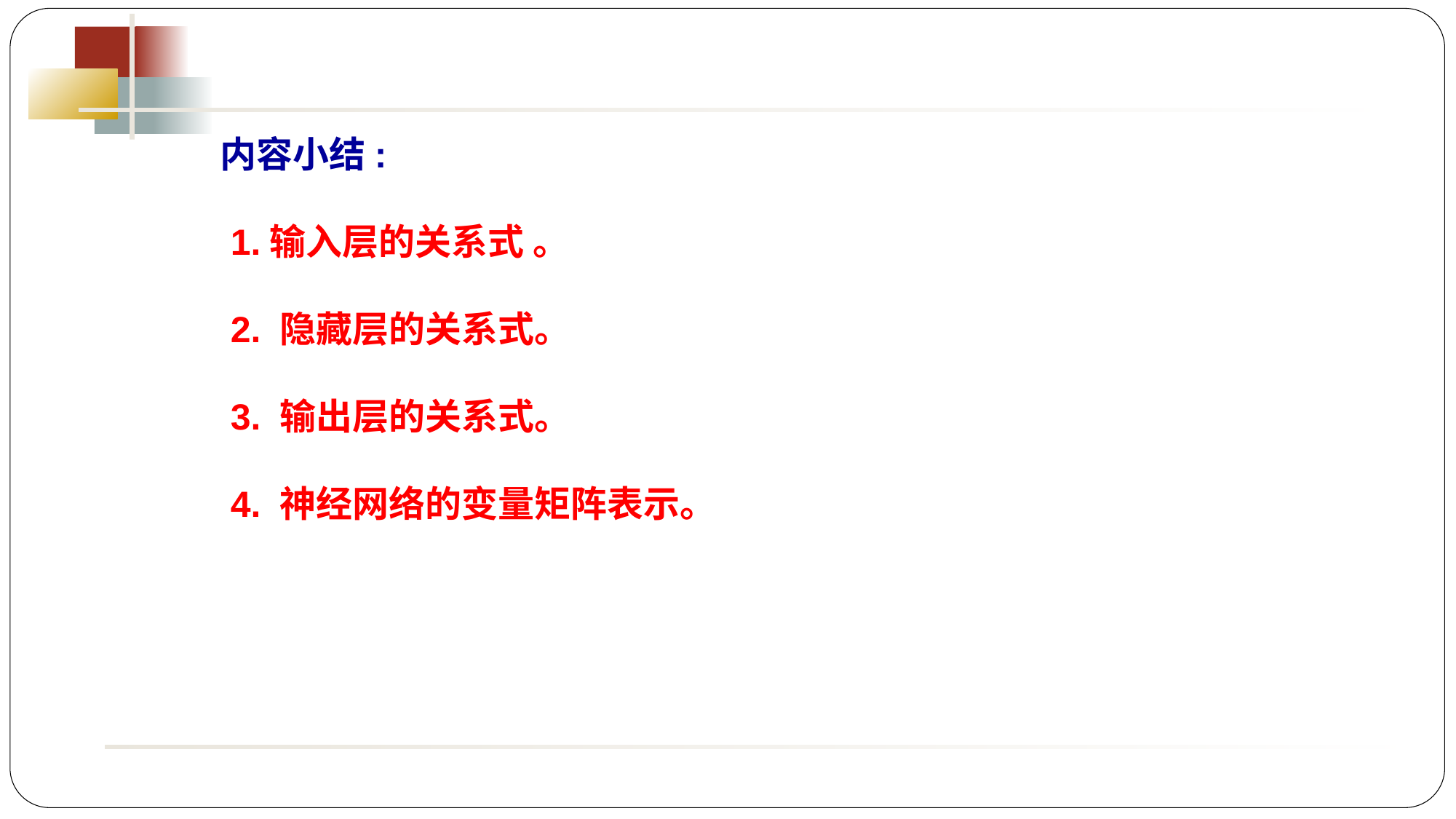

内容小结:
 1.输入层的关系式 。
 2. 隐藏层的关系式。
 3. 输出层的关系式。
 4. 神经网络的变量矩阵表示。